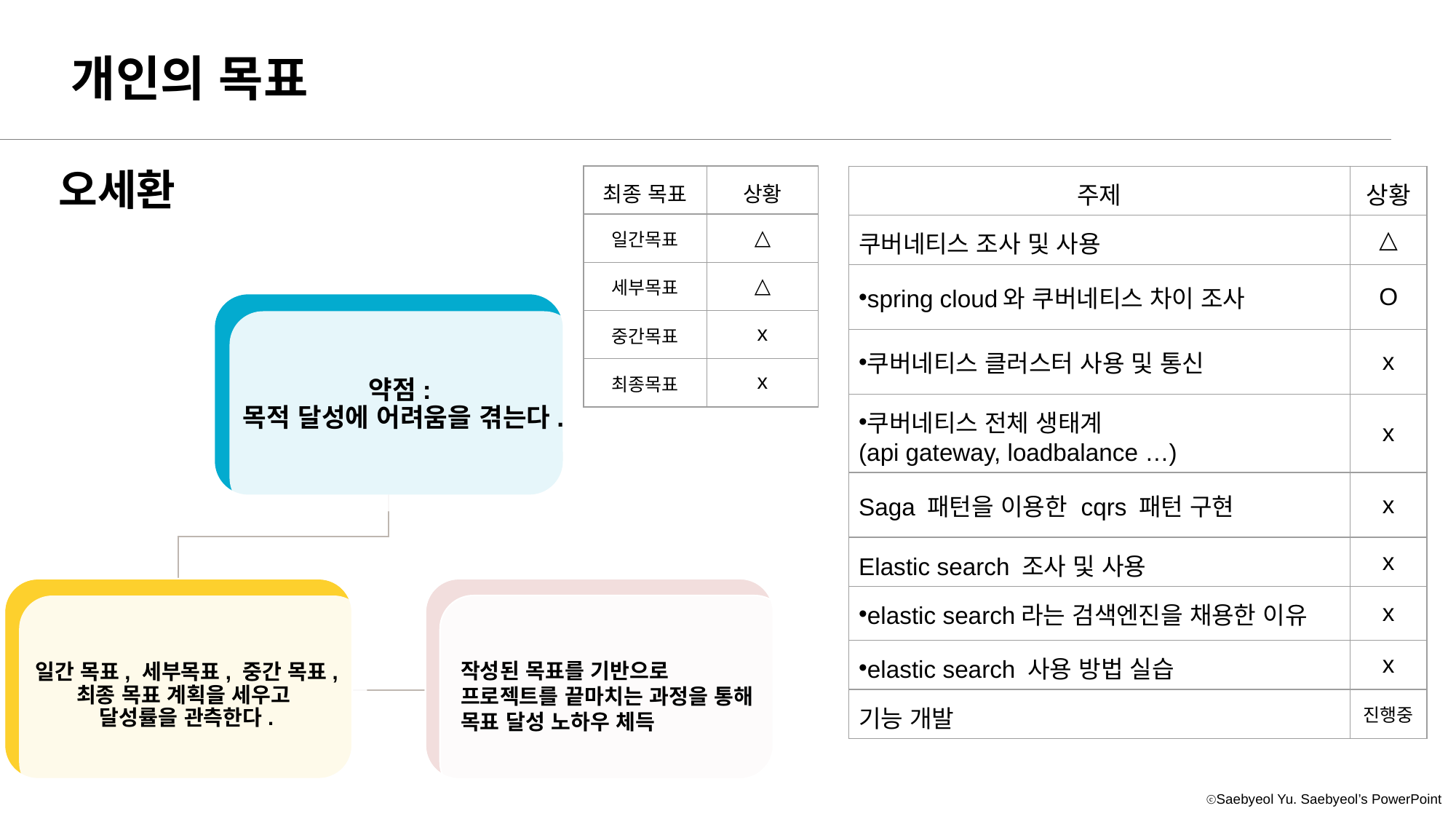

개인의 목표
오세환
| 최종 목표 | 상황 |
| --- | --- |
| 일간목표 | △ |
| 세부목표 | △ |
| 중간목표 | x |
| 최종목표 | x |
| 주제 | 상황 |
| --- | --- |
| 쿠버네티스 조사 및 사용 | △ |
| spring cloud와 쿠버네티스 차이 조사 | O |
| 쿠버네티스 클러스터 사용 및 통신 | x |
| 쿠버네티스 전체 생태계 (api gateway, loadbalance …) | x |
| Saga 패턴을 이용한 cqrs 패턴 구현 | x |
| Elastic search 조사 및 사용 | x |
| elastic search라는 검색엔진을 채용한 이유 | x |
| elastic search 사용 방법 실습 | x |
| 기능 개발 | 진행중 |

약점:
목적 달성에 어려움을 겪는다.

일간 목표, 세부목표, 중간 목표, 최종 목표 계획을 세우고
달성률을 관측한다.

작성된 목표를 기반으로 프로젝트를 끝마치는 과정을 통해 목표 달성 노하우 체득